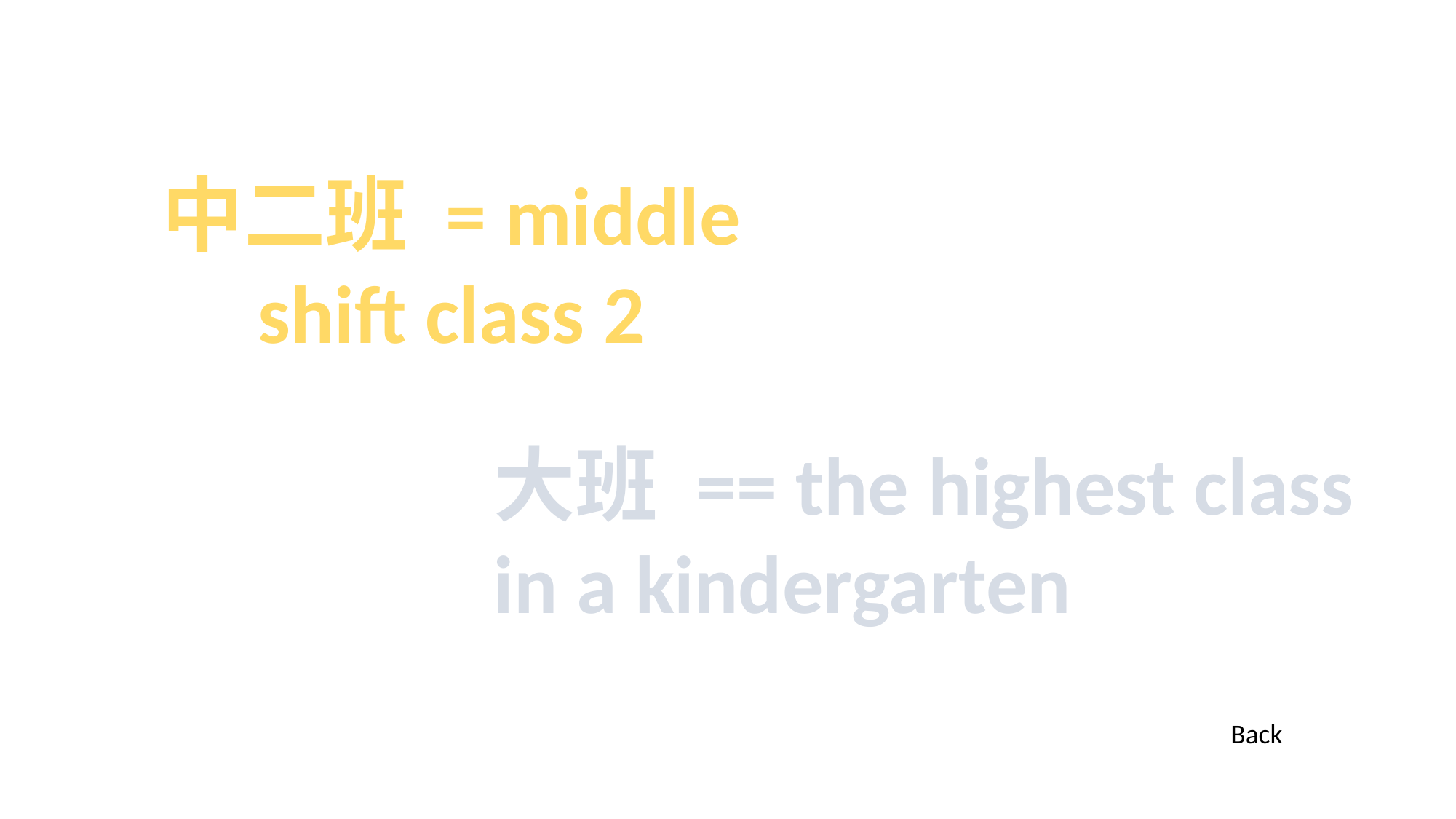

中二班 = middle shift class 2
大班 == the highest class in a kindergarten
Back